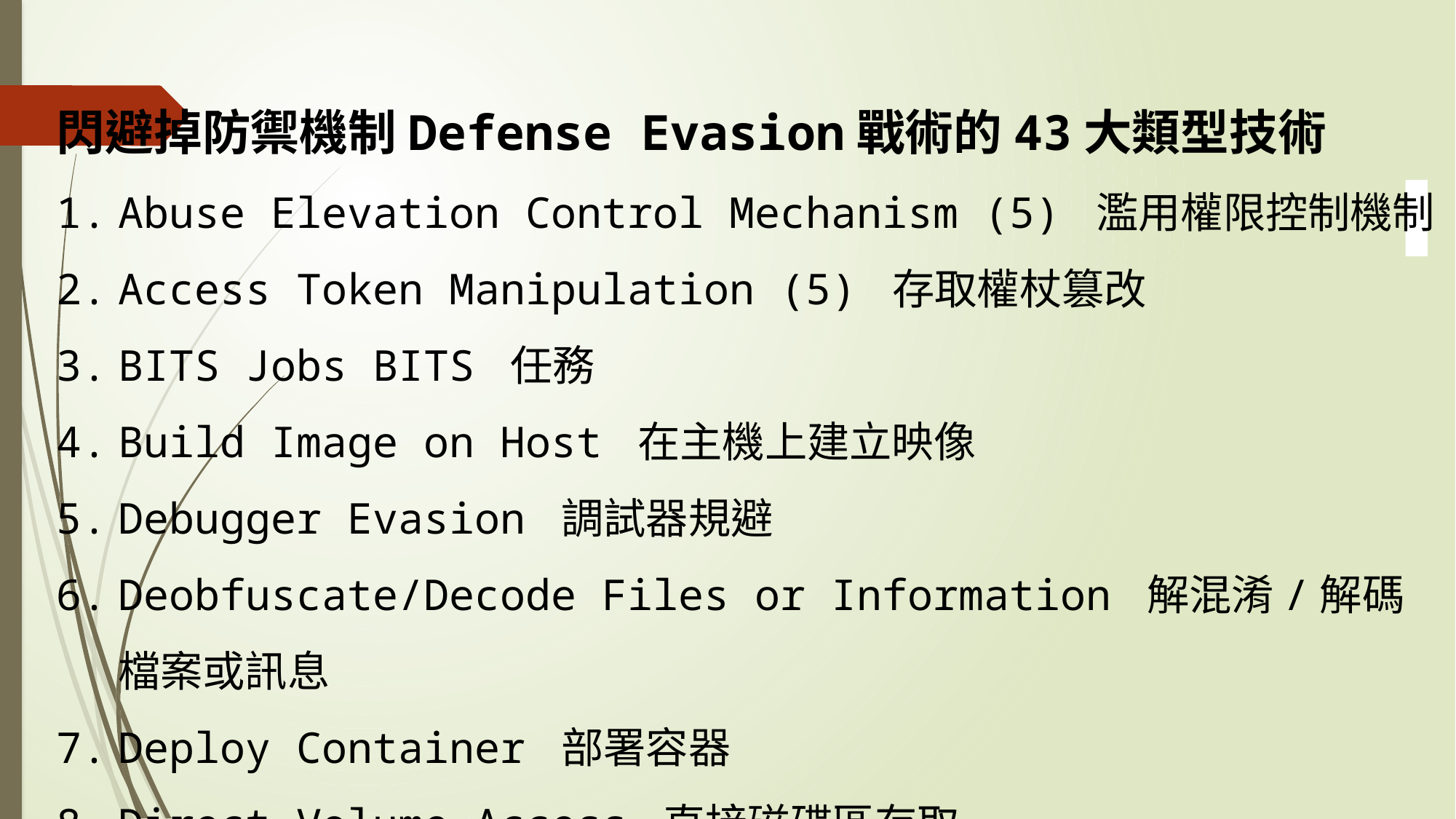

閃避掉防禦機制Defense Evasion戰術的43大類型技術
Abuse Elevation Control Mechanism (5) 濫用權限控制機制
Access Token Manipulation (5) 存取權杖篡改
BITS Jobs BITS 任務
Build Image on Host 在主機上建立映像
Debugger Evasion 調試器規避
Deobfuscate/Decode Files or Information 解混淆/解碼檔案或訊息
Deploy Container 部署容器
Direct Volume Access 直接磁碟區存取